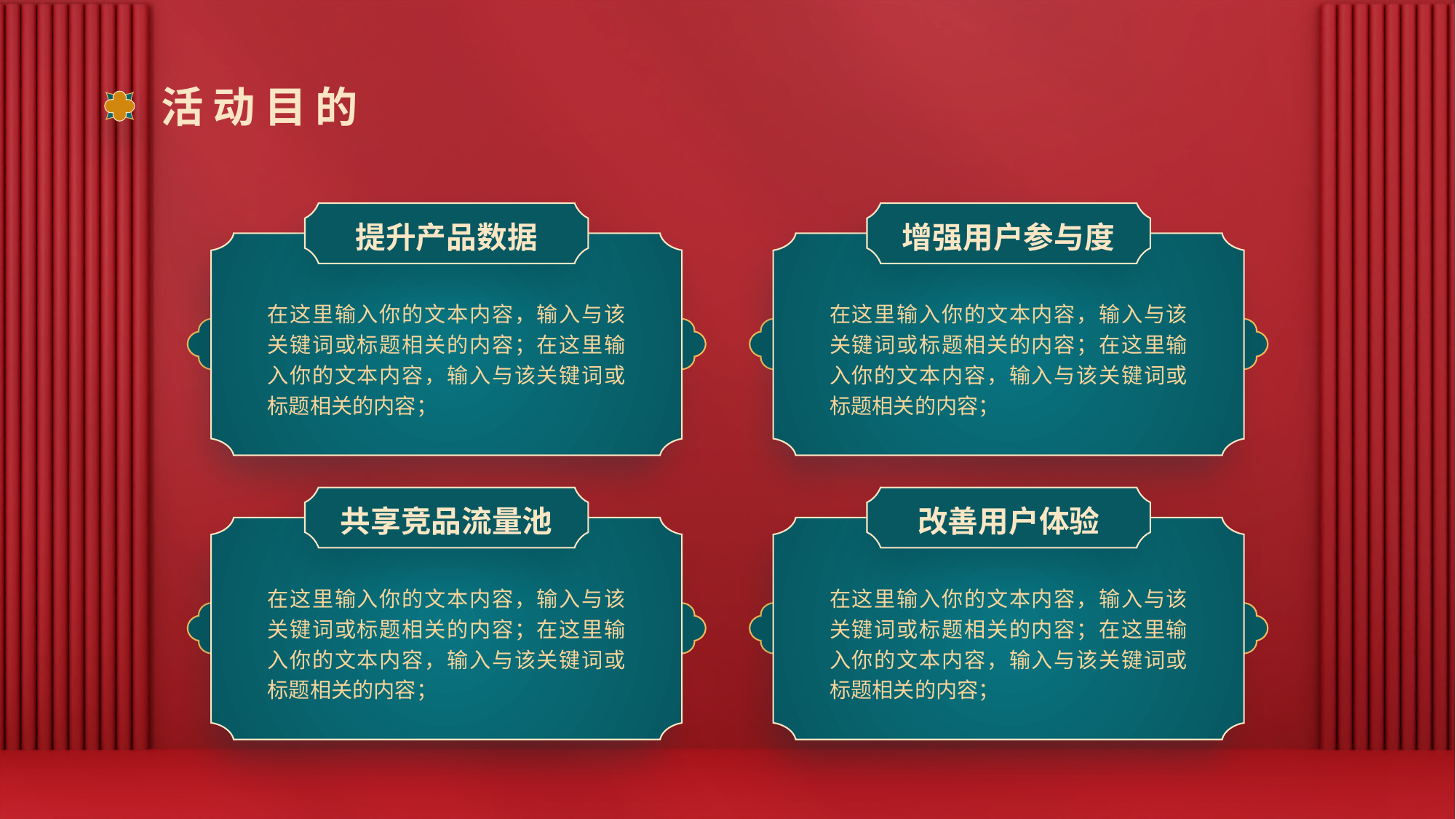

# 活动目的

提升产品数据
增强用户参与度
在这里输入你的文本内容，输入与该关键词或标题相关的内容；在这里输入你的文本内容，输入与该关键词或标题相关的内容；
在这里输入你的文本内容，输入与该关键词或标题相关的内容；在这里输入你的文本内容，输入与该关键词或标题相关的内容；

共享竞品流量池
改善用户体验
在这里输入你的文本内容，输入与该关键词或标题相关的内容；在这里输入你的文本内容，输入与该关键词或标题相关的内容；
在这里输入你的文本内容，输入与该关键词或标题相关的内容；在这里输入你的文本内容，输入与该关键词或标题相关的内容；